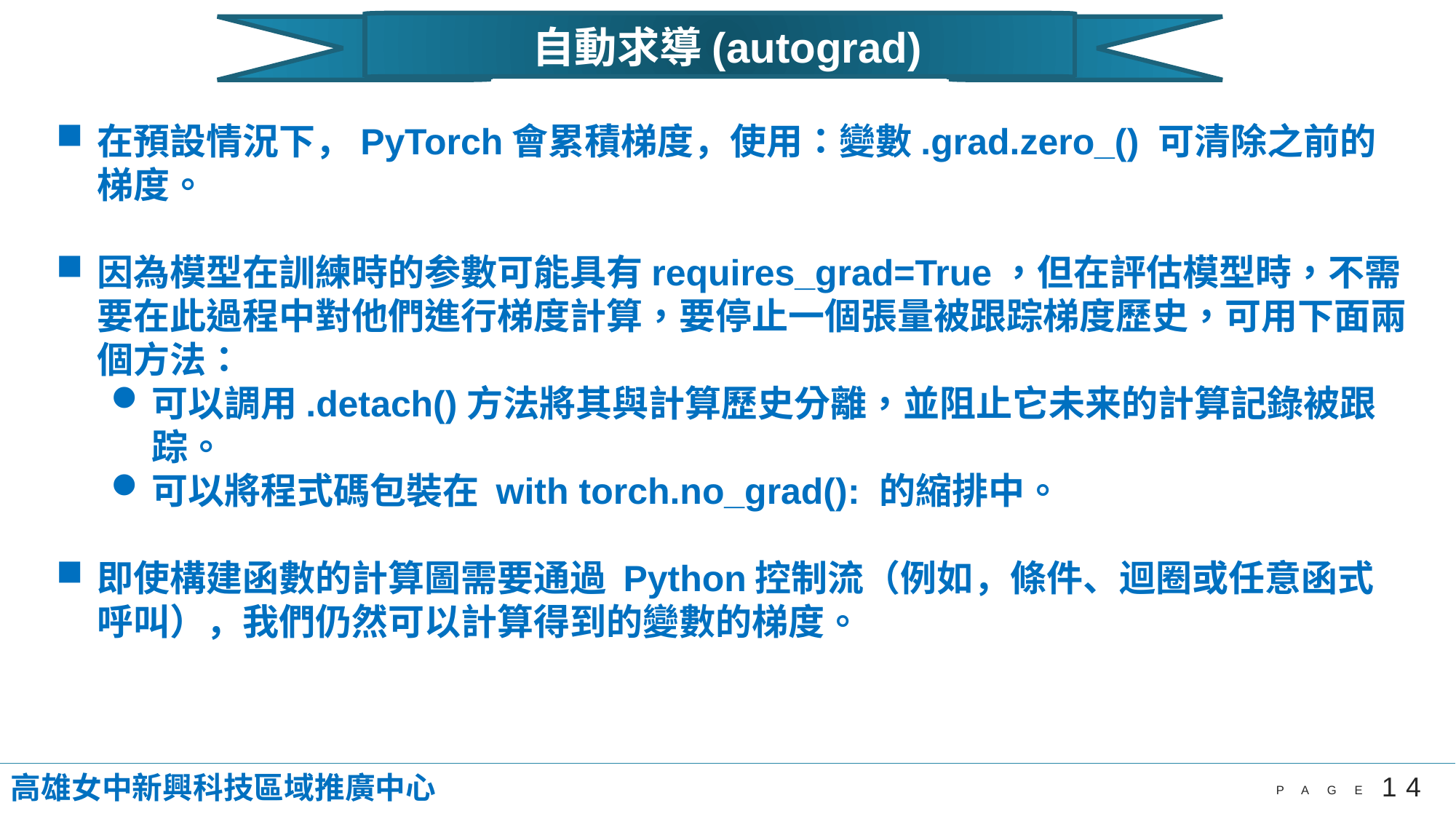

自動求導(autograd)
在預設情況下，PyTorch會累積梯度，使用：變數.grad.zero_() 可清除之前的梯度。

因為模型在訓練時的参數可能具有requires_grad=True，但在評估模型時，不需要在此過程中對他們進行梯度計算，要停止一個張量被跟踪梯度歷史，可用下面兩個方法：
可以調用.detach()方法將其與計算歷史分離，並阻止它未来的計算記錄被跟踪。
可以將程式碼包裝在 with torch.no_grad(): 的縮排中。

即使構建函數的計算圖需要通過 Python控制流（例如，條件、迴圈或任意函式呼叫），我們仍然可以計算得到的變數的梯度。
高雄女中新興科技區域推廣中心